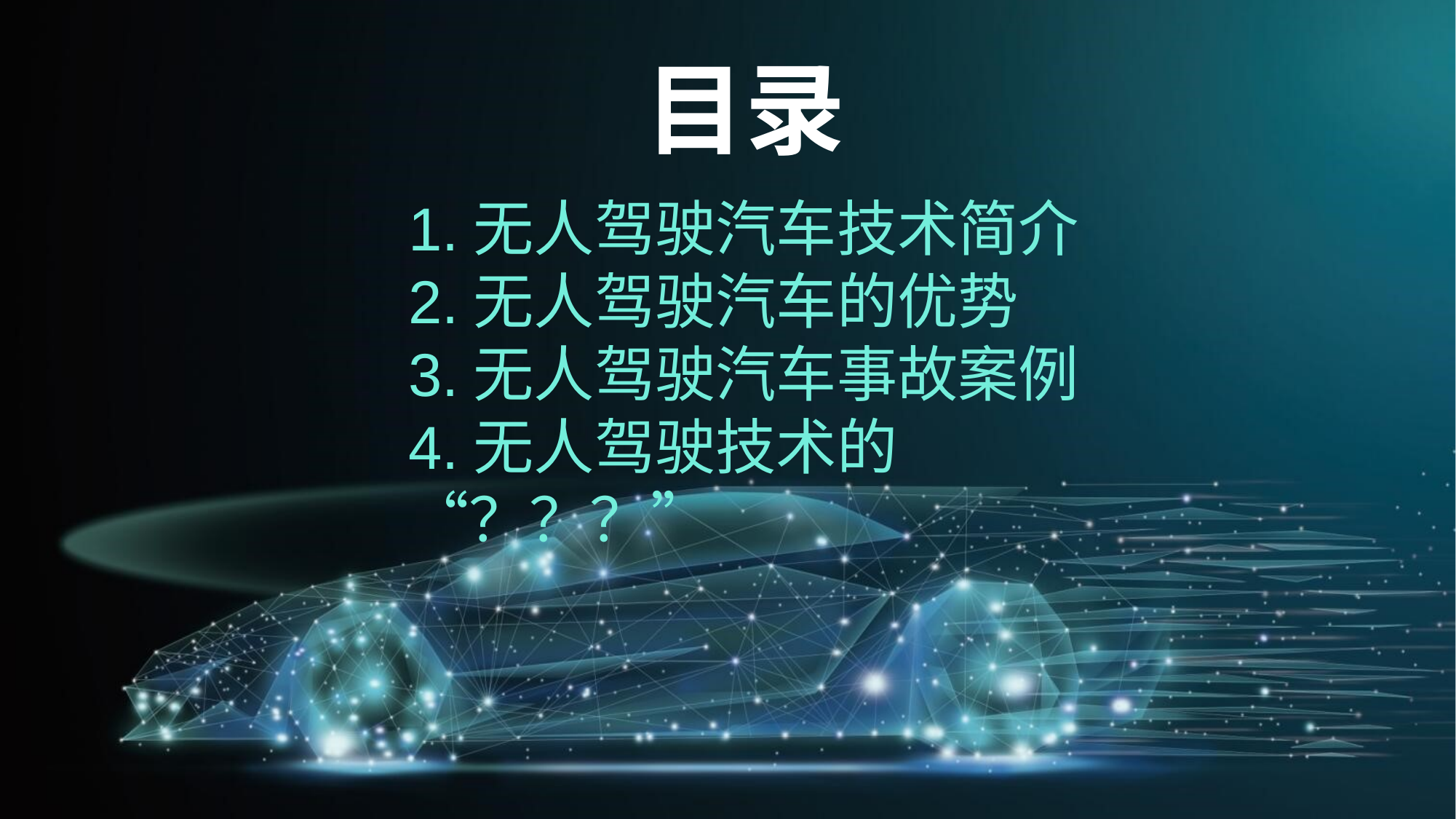

目录
1.无人驾驶汽车技术简介
2.无人驾驶汽车的优势
3.无人驾驶汽车事故案例
4.无人驾驶技术的“？？？”